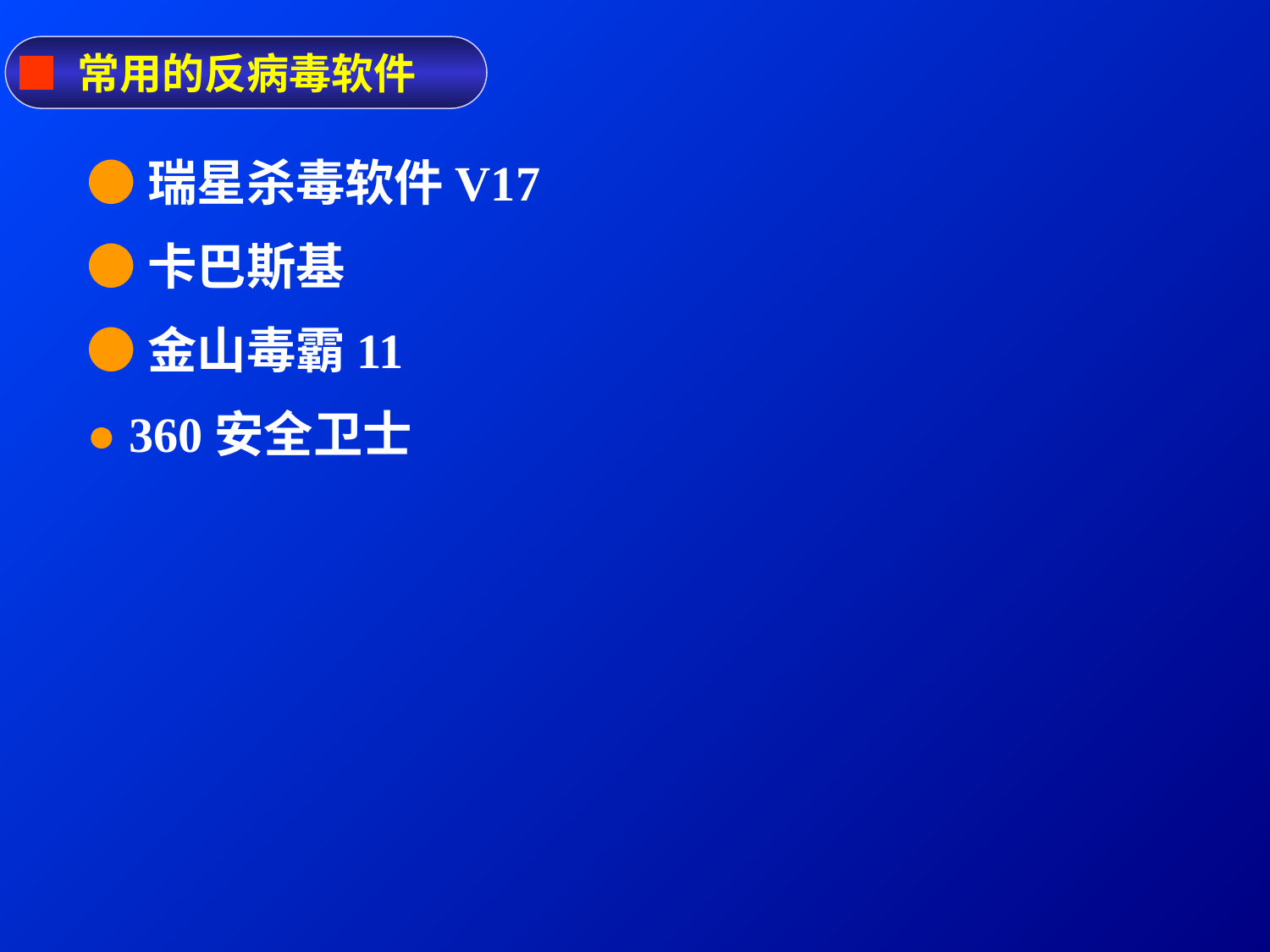

■ 常用的反病毒软件
●瑞星杀毒软件V17
●卡巴斯基
●金山毒霸11
● 360安全卫士